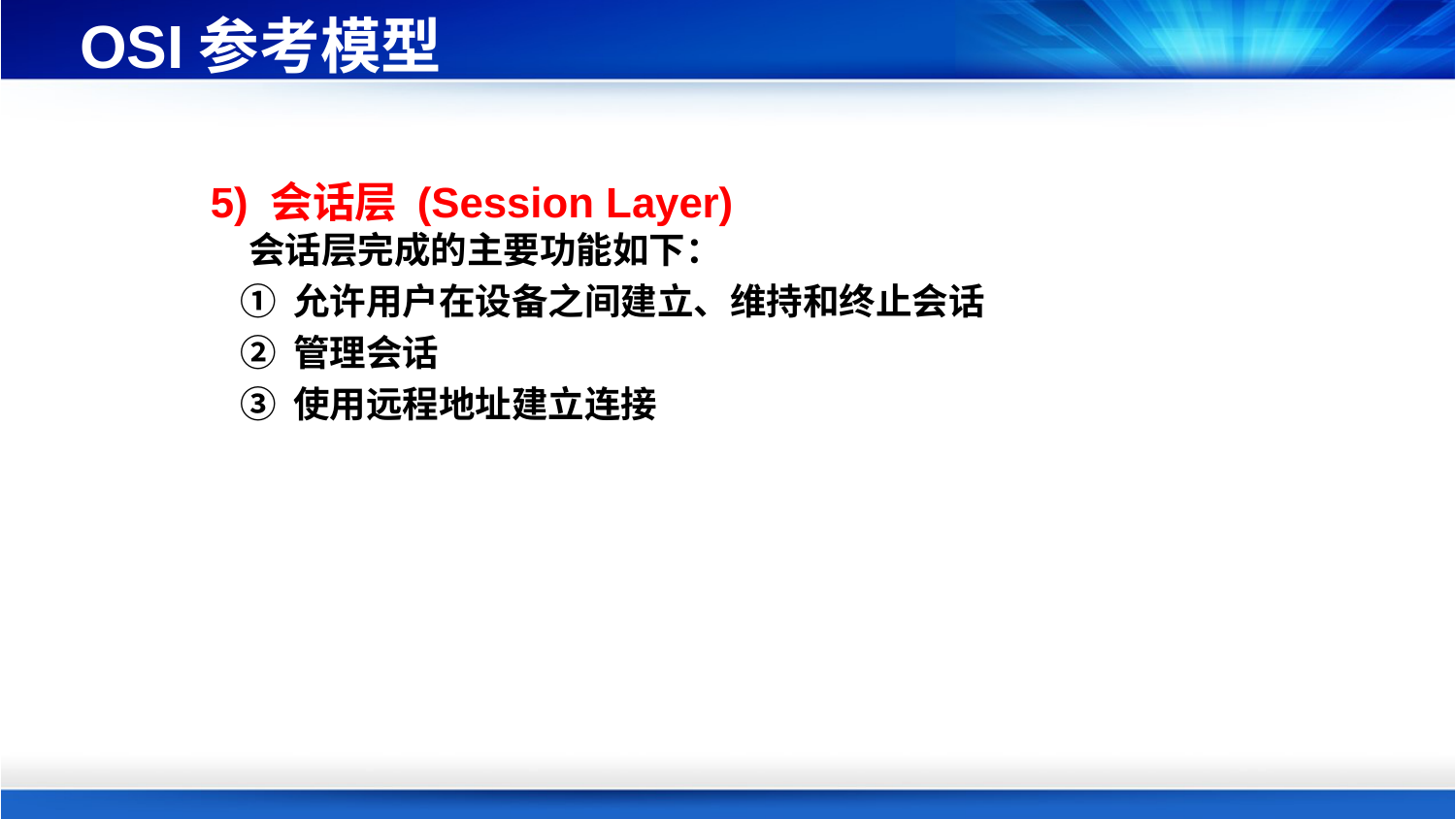

# OSI参考模型

 5) 会话层 (Session Layer)
     会话层完成的主要功能如下：
     ① 允许用户在设备之间建立、维持和终止会话
     ② 管理会话
     ③ 使用远程地址建立连接